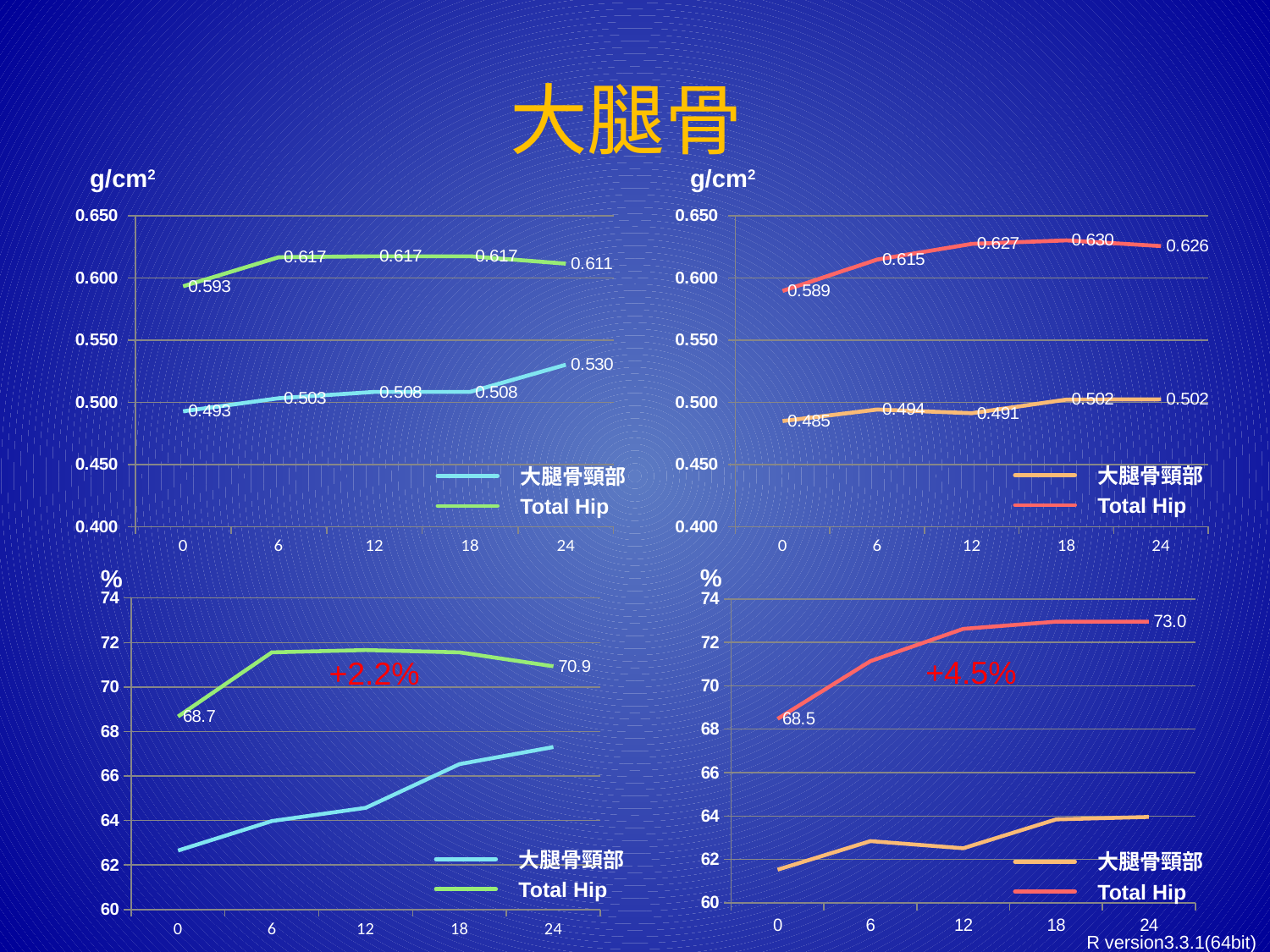

# 大腿骨
g/cm2
g/cm2

### Chart

| Category | R_neck_BMD | R_hip_BMD |
|---|---|---|
| 0 | 0.4927441860465118 | 0.593232558139535 |
| 6 | 0.5032142857142857 | 0.6166046511627907 |
| 12 | 0.5083255813953489 | 0.6173720930232558 |
| 18 | 0.5083255813953489 | 0.6173720930232558 |
| 24 | 0.5301627906976744 | 0.6113953488372094 |

### Chart

| Category | L_neck_BMD | L_hip_BMD |
|---|---|---|
| 0 | 0.48484090909090904 | 0.5894772727272728 |
| 6 | 0.4941590909090907 | 0.6147045454545453 |
| 12 | 0.49118181818181816 | 0.6273522727272729 |
| 18 | 0.5021590909090909 | 0.630159090909091 |
| 24 | 0.5023409090909091 | 0.625590909090909 |
大腿骨頸部
大腿骨頸部
Total Hip
Total Hip
%
%

### Chart

| Category | R_neck | R_hip |
|---|---|---|
| 0 | 62.651162790697676 | 68.67441860465117 |
| 6 | 63.976190476190474 | 71.55813953488372 |
| 12 | 64.56976744186046 | 71.66279069767442 |
| 18 | 66.53488372093024 | 71.55813953488372 |
| 24 | 67.30232558139535 | 70.93023255813954 |

### Chart

| Category | L_neck | L_hip |
|---|---|---|
| 0 | 61.52272727272727 | 68.47727272727273 |
| 6 | 62.84090909090909 | 71.13636363636364 |
| 12 | 62.51136363636363 | 72.625 |
| 18 | 63.84090909090909 | 72.95454545454545 |
| 24 | 63.95454545454545 | 72.95348837209302 |
+4.5%
+2.2%
大腿骨頸部
大腿骨頸部
Total Hip
Total Hip
R version3.3.1(64bit)